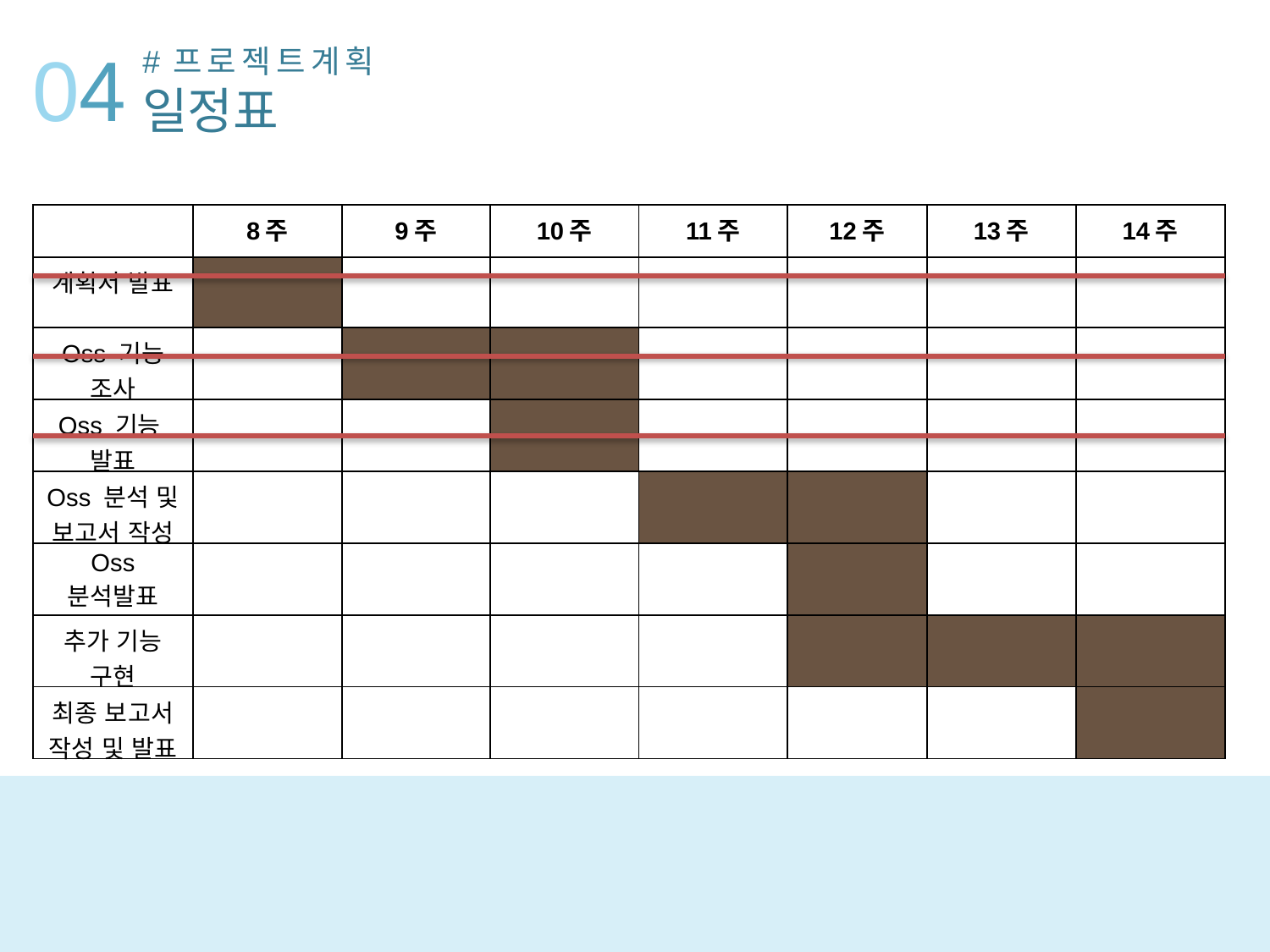

04
#프로젝트계획
일정표
|  | 8주 | 9주 | 10주 | 11주 | 12주 | 13주 | 14주 |
| --- | --- | --- | --- | --- | --- | --- | --- |
| 계획서 발표 |  |  |  |  |  |  |  |
| Oss 기능 조사 |  |  |  |  |  |  |  |
| Oss 기능 발표 |  |  |  |  |  |  |  |
| Oss 분석 및 보고서 작성 |  |  |  |  |  |  |  |
| Oss 분석발표 |  |  |  |  |  |  |  |
| 추가 기능 구현 |  |  |  |  |  |  |  |
| 최종 보고서 작성 및 발표 |  |  |  |  |  |  |  |